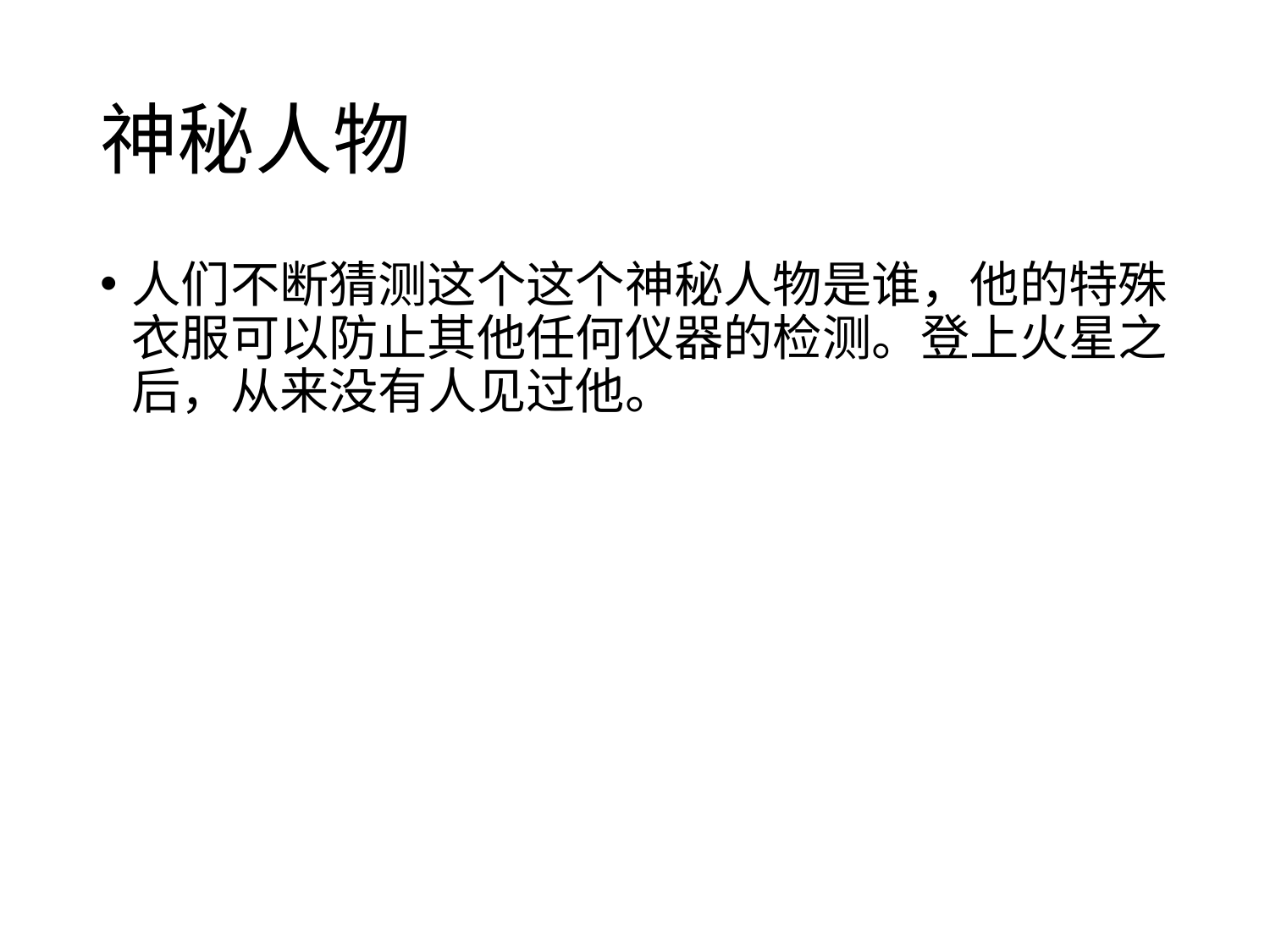

# 神秘人物
人们不断猜测这个这个神秘人物是谁，他的特殊衣服可以防止其他任何仪器的检测。登上火星之后，从来没有人见过他。